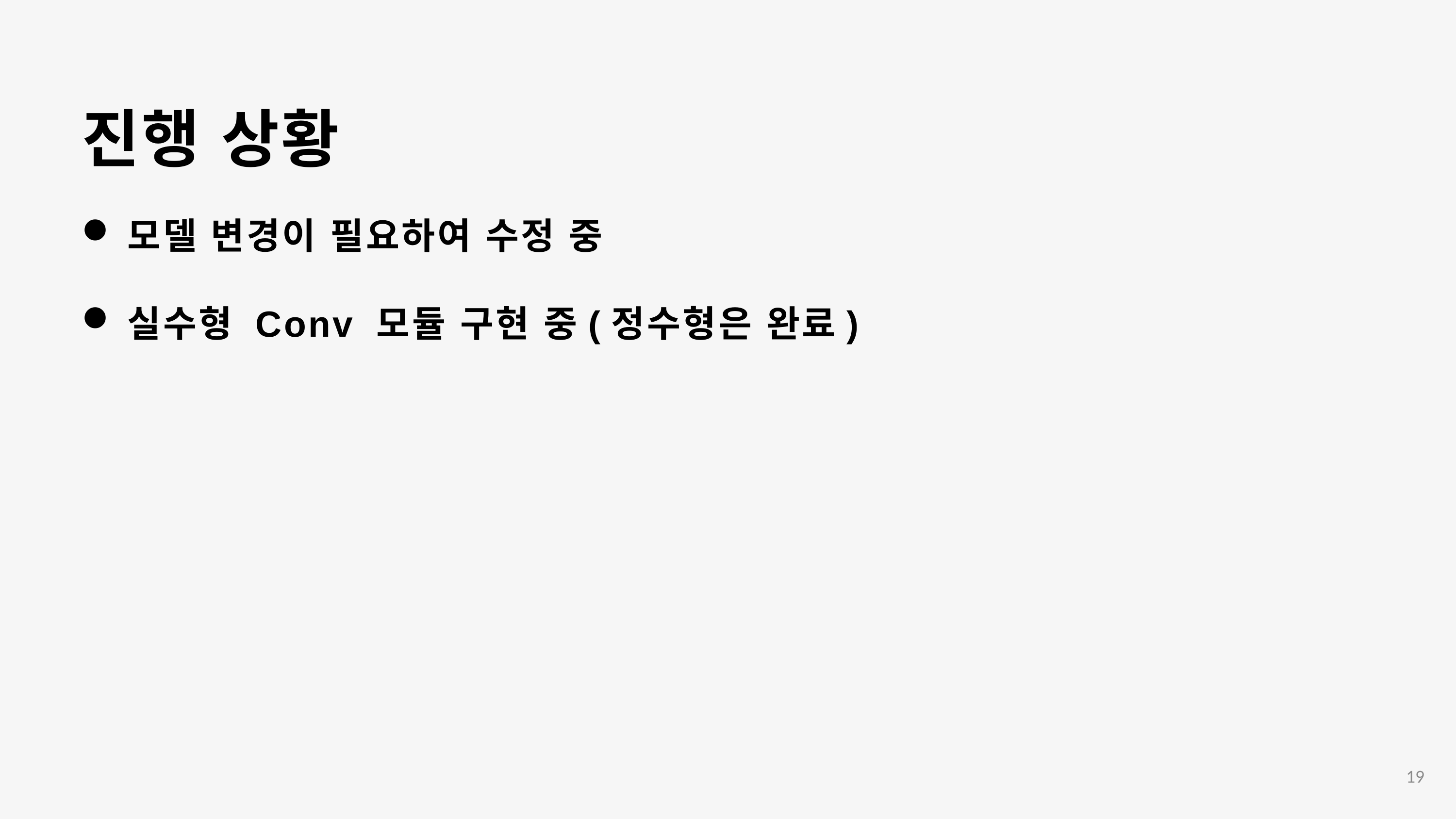

진행 상황
모델 변경이 필요하여 수정 중
실수형 Conv 모듈 구현 중(정수형은 완료)

19